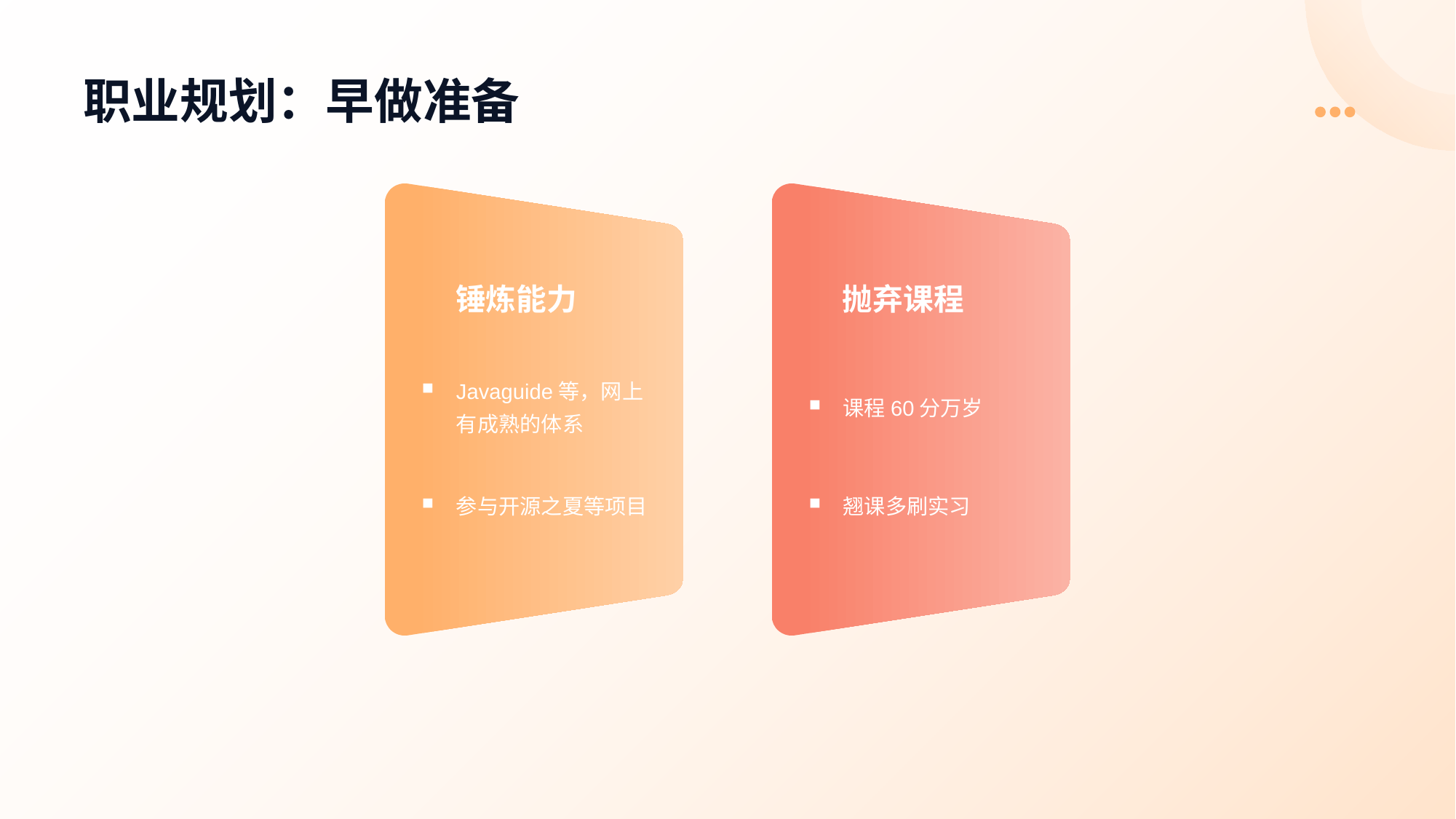

# 职业规划：早做准备

锤炼能力
抛弃课程
Javaguide等，网上有成熟的体系
课程60分万岁
参与开源之夏等项目
翘课多刷实习